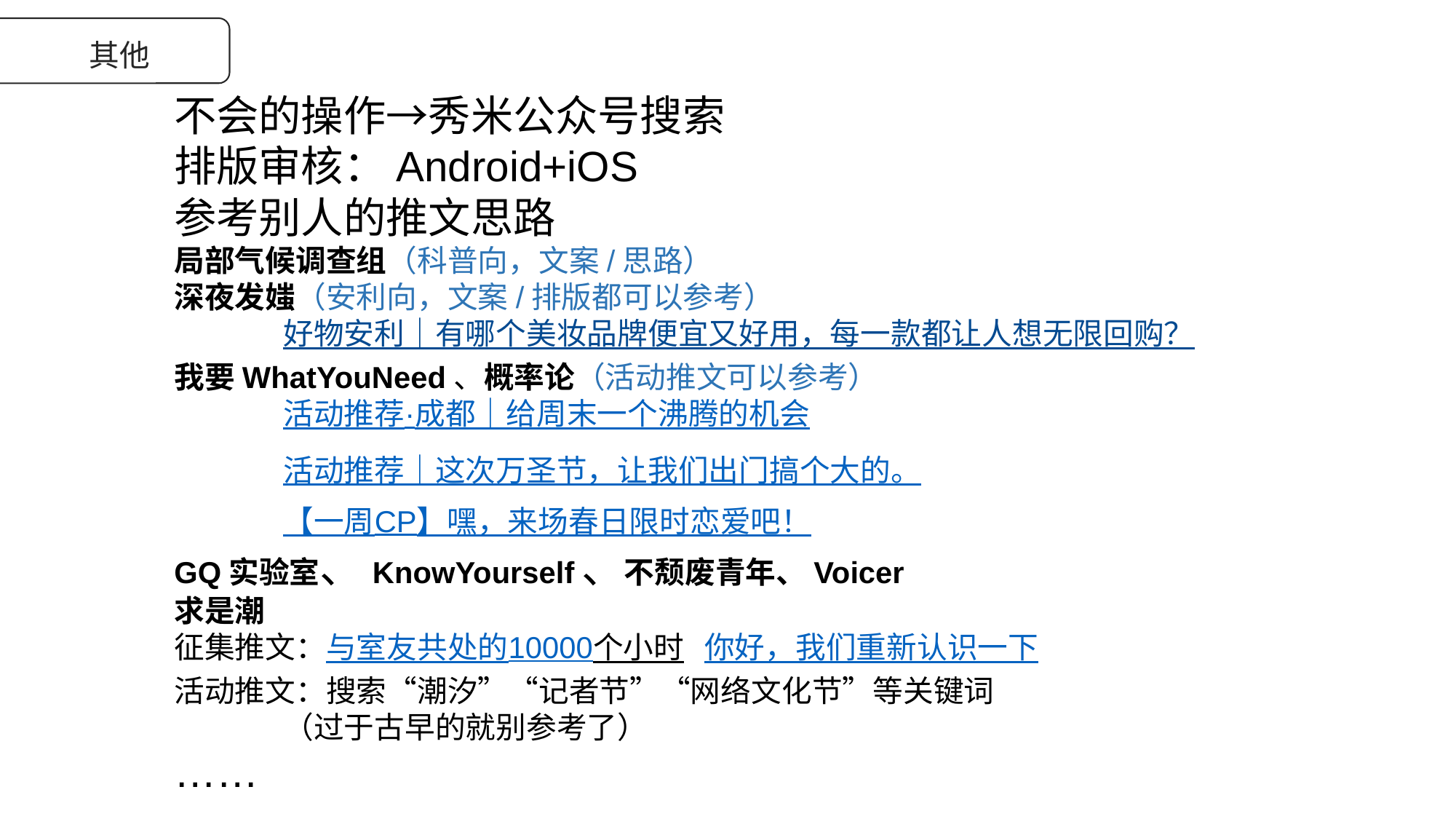

其他
不会的操作→秀米公众号搜索
排版审核：Android+iOS
参考别人的推文思路
局部气候调查组（科普向，文案/思路）
深夜发媸（安利向，文案/排版都可以参考）
	好物安利｜有哪个美妆品牌便宜又好用，每一款都让人想无限回购？
我要WhatYouNeed、概率论（活动推文可以参考）
	活动推荐·成都｜给周末一个沸腾的机会
	活动推荐｜这次万圣节，让我们出门搞个大的。
	【一周CP】嘿，来场春日限时恋爱吧！
GQ实验室、KnowYourself、不颓废青年、Voicer
求是潮
征集推文：与室友共处的10000个小时   你好，我们重新认识一下
活动推文：搜索“潮汐”“记者节”“网络文化节”等关键词
	（过于古早的就别参考了）
……